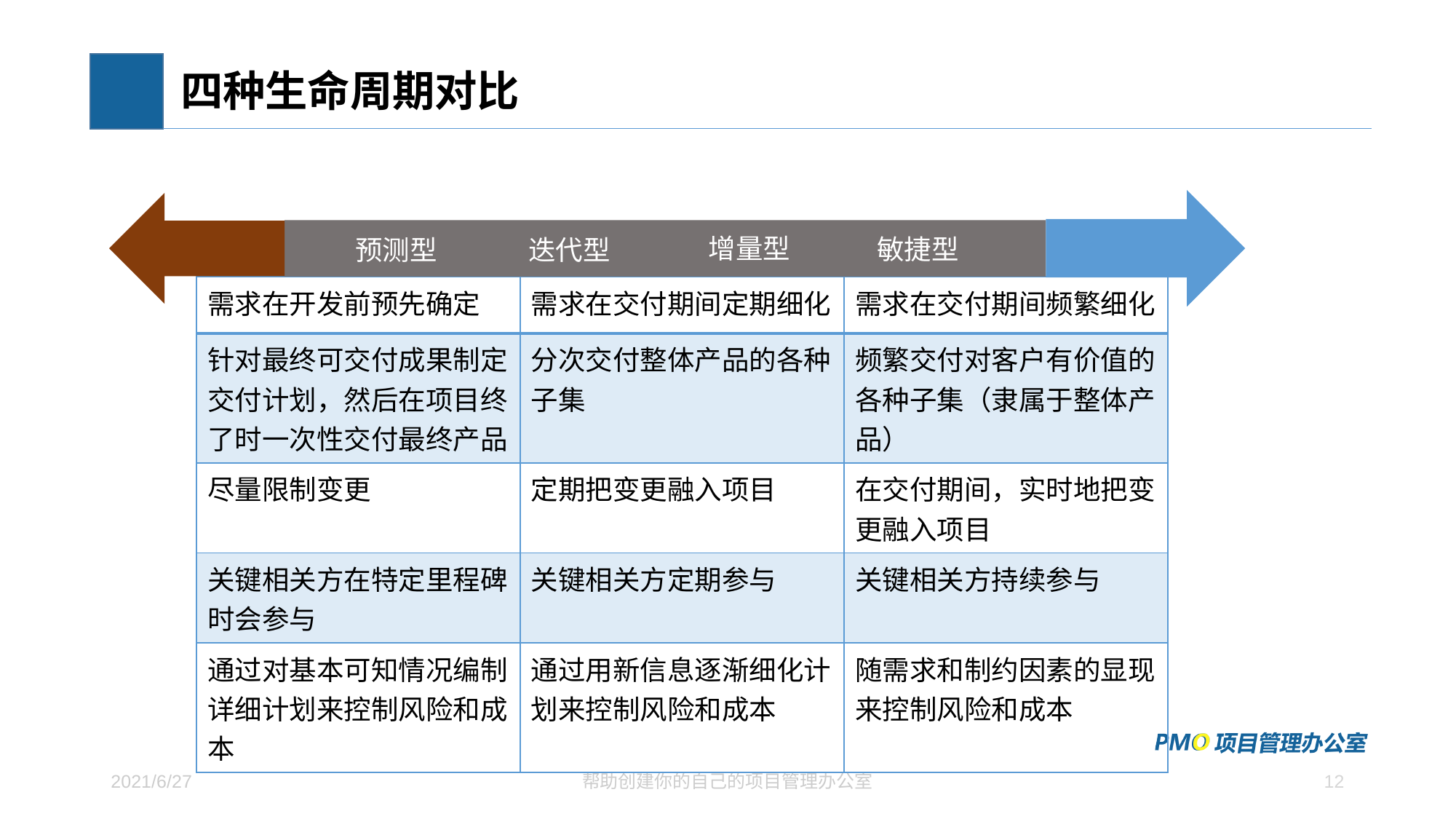

# 四种生命周期对比

增量型
敏捷型
预测型
迭代型
| 需求在开发前预先确定 | 需求在交付期间定期细化 | 需求在交付期间频繁细化 |
| --- | --- | --- |
| 针对最终可交付成果制定交付计划，然后在项目终了时一次性交付最终产品 | 分次交付整体产品的各种子集 | 频繁交付对客户有价值的各种子集（隶属于整体产品） |
| 尽量限制变更 | 定期把变更融入项目 | 在交付期间，实时地把变更融入项目 |
| 关键相关方在特定里程碑时会参与 | 关键相关方定期参与 | 关键相关方持续参与 |
| 通过对基本可知情况编制详细计划来控制风险和成本 | 通过用新信息逐渐细化计划来控制风险和成本 | 随需求和制约因素的显现来控制风险和成本 |
12
2021/6/27
帮助创建你的自己的项目管理办公室